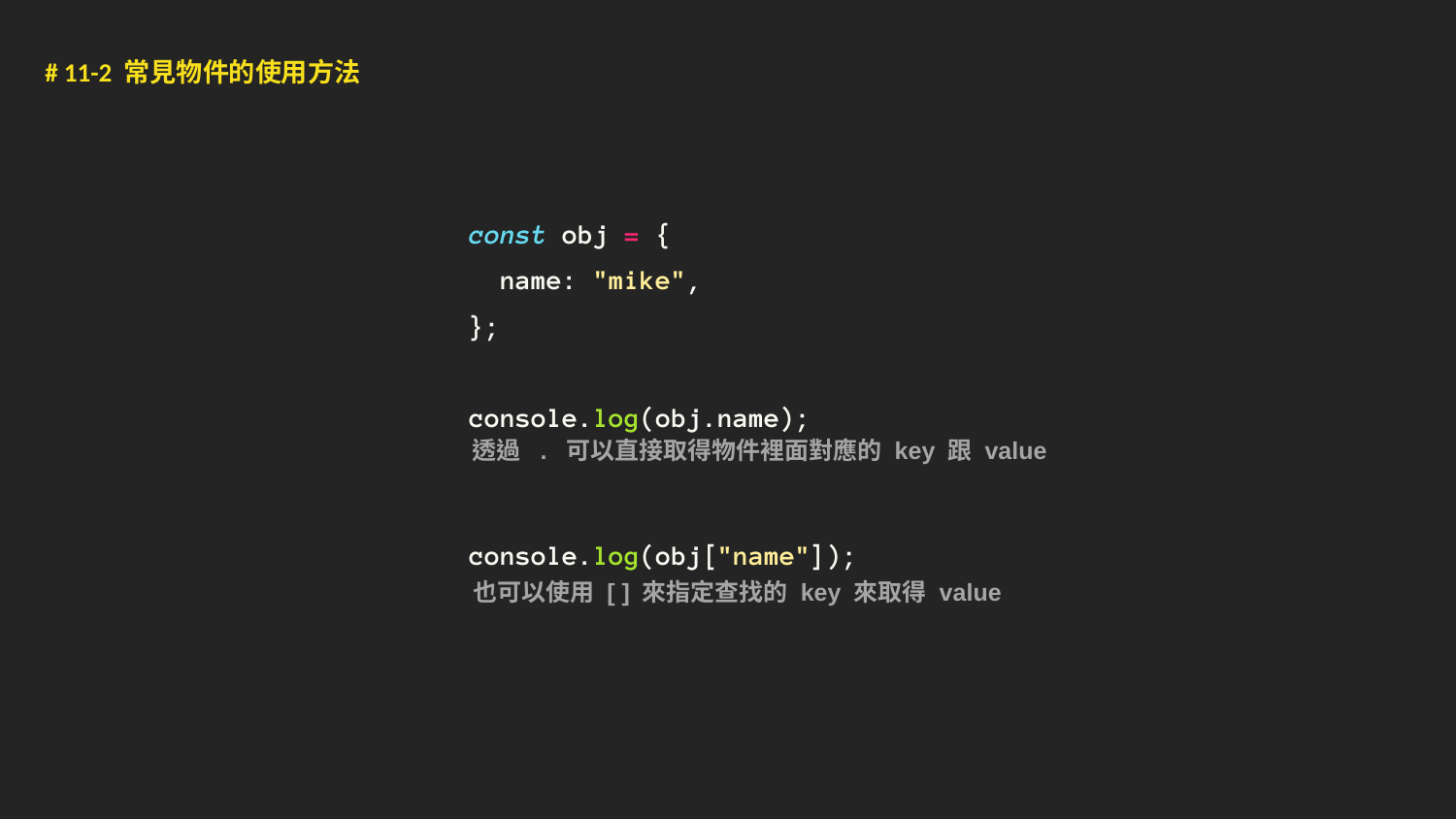

# 11-2 常見物件的使用方法
      const obj = {
        name: "mike",
      };

      console.log(obj.name);

      console.log(obj["name"]);
透過  .  可以直接取得物件裡面對應的 key 跟 value
也可以使用 [ ] 來指定查找的 key 來取得 value